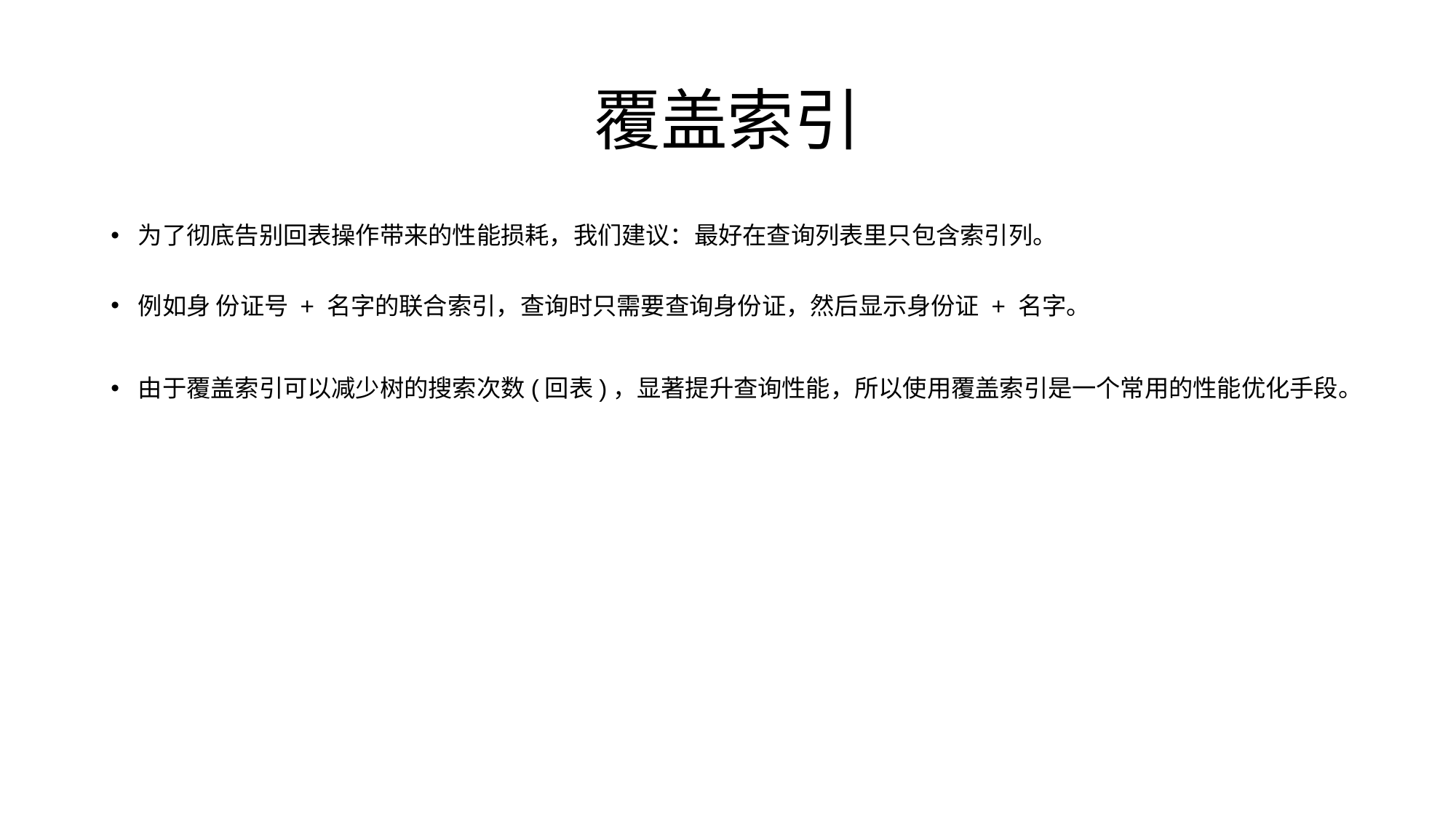

# 覆盖索引
为了彻底告别回表操作带来的性能损耗，我们建议：最好在查询列表里只包含索引列。
例如身 份证号 + 名字的联合索引，查询时只需要查询身份证，然后显示身份证 + 名字。

由于覆盖索引可以减少树的搜索次数(回表)，显著提升查询性能，所以使用覆盖索引是一个常用的性能优化手段。